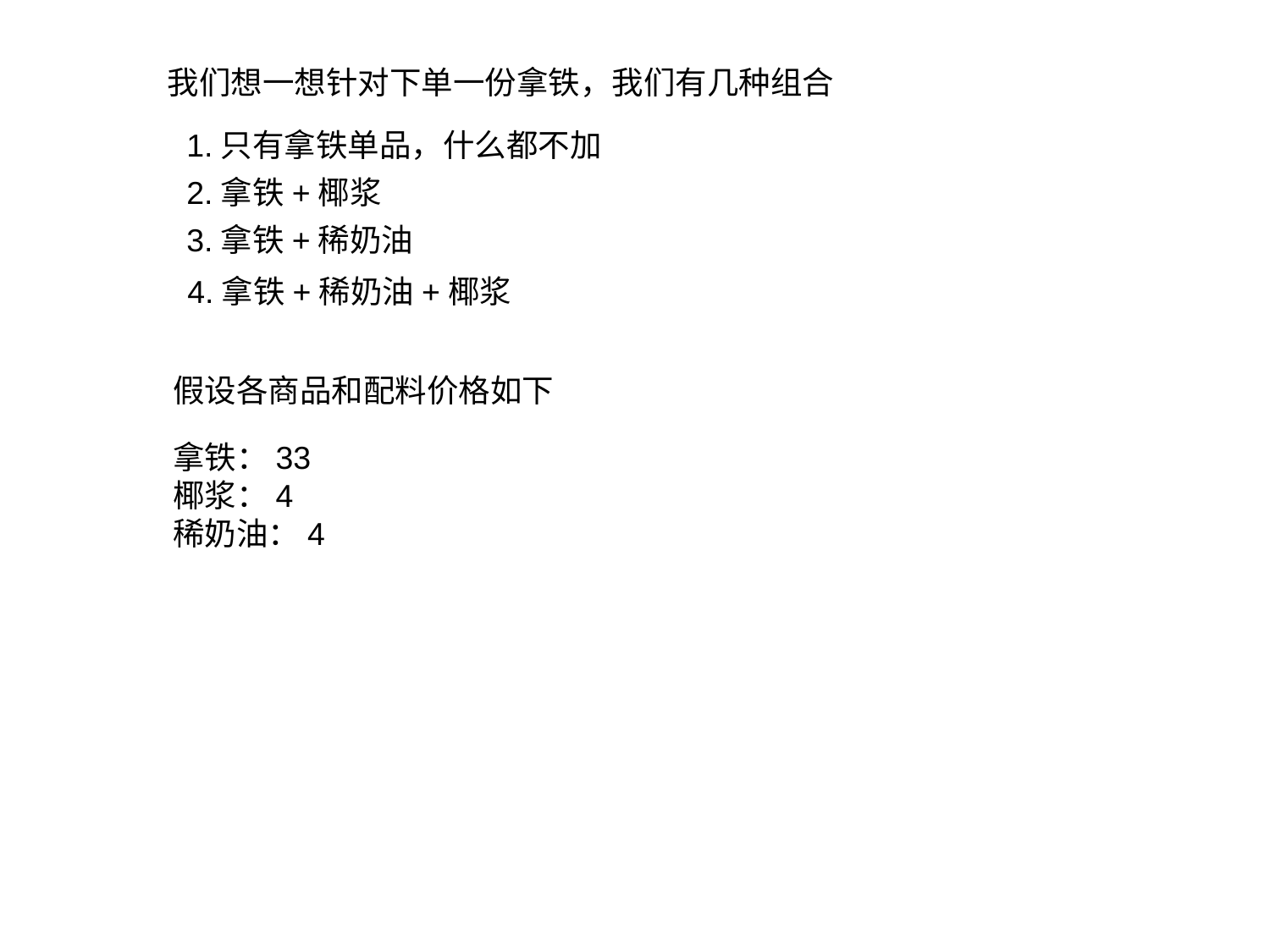

我们想一想针对下单一份拿铁，我们有几种组合
1.只有拿铁单品，什么都不加
2.拿铁+椰浆
3.拿铁+稀奶油
4.拿铁+稀奶油+椰浆
假设各商品和配料价格如下
拿铁：33
椰浆：4
稀奶油：4